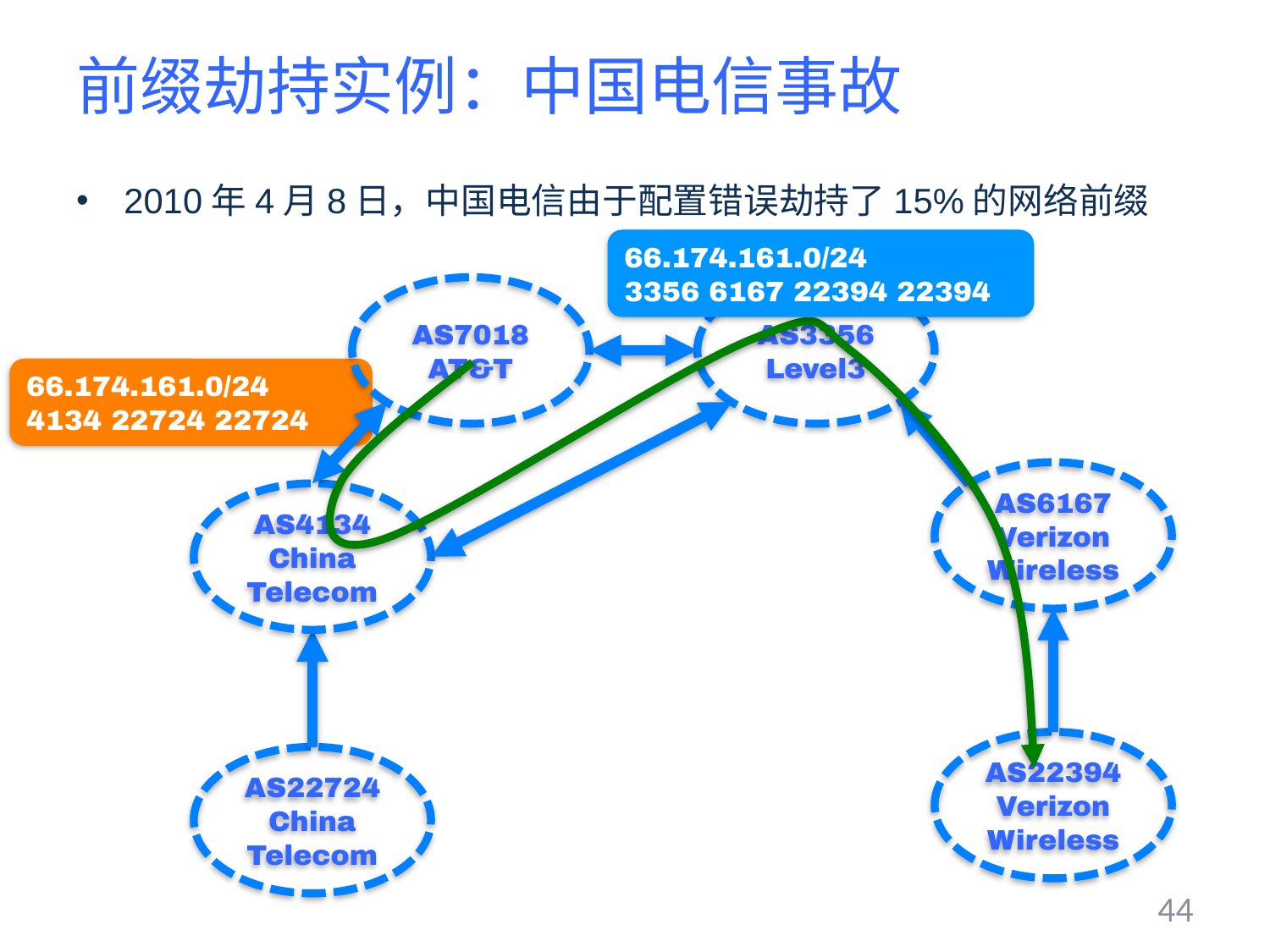

# 前缀劫持实例：中国电信事故
2010年4月8日，中国电信由于配置错误劫持了15%的网络前缀

66.174.161.0/24
3356 6167 22394 22394
AS7018
AT&T
AS3356
Level3

66.174.161.0/24
4134 22724 22724
AS6167
Verizon Wireless
AS4134
China Telecom
AS22394
Verizon Wireless
AS22724
China Telecom
44